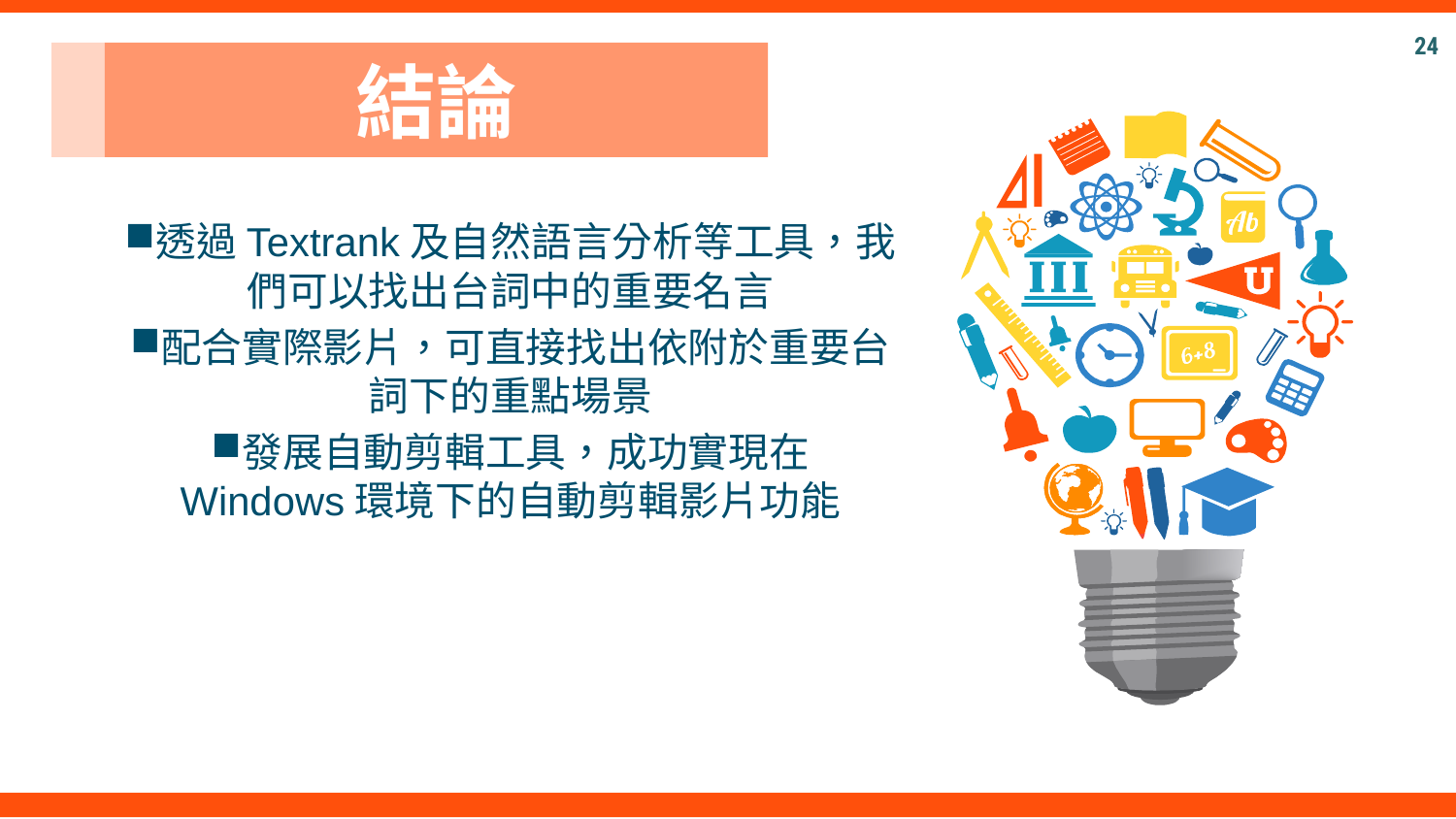

結論

透過Textrank及自然語言分析等工具，我們可以找出台詞中的重要名言
配合實際影片，可直接找出依附於重要台詞下的重點場景
發展自動剪輯工具，成功實現在
Windows環境下的自動剪輯影片功能